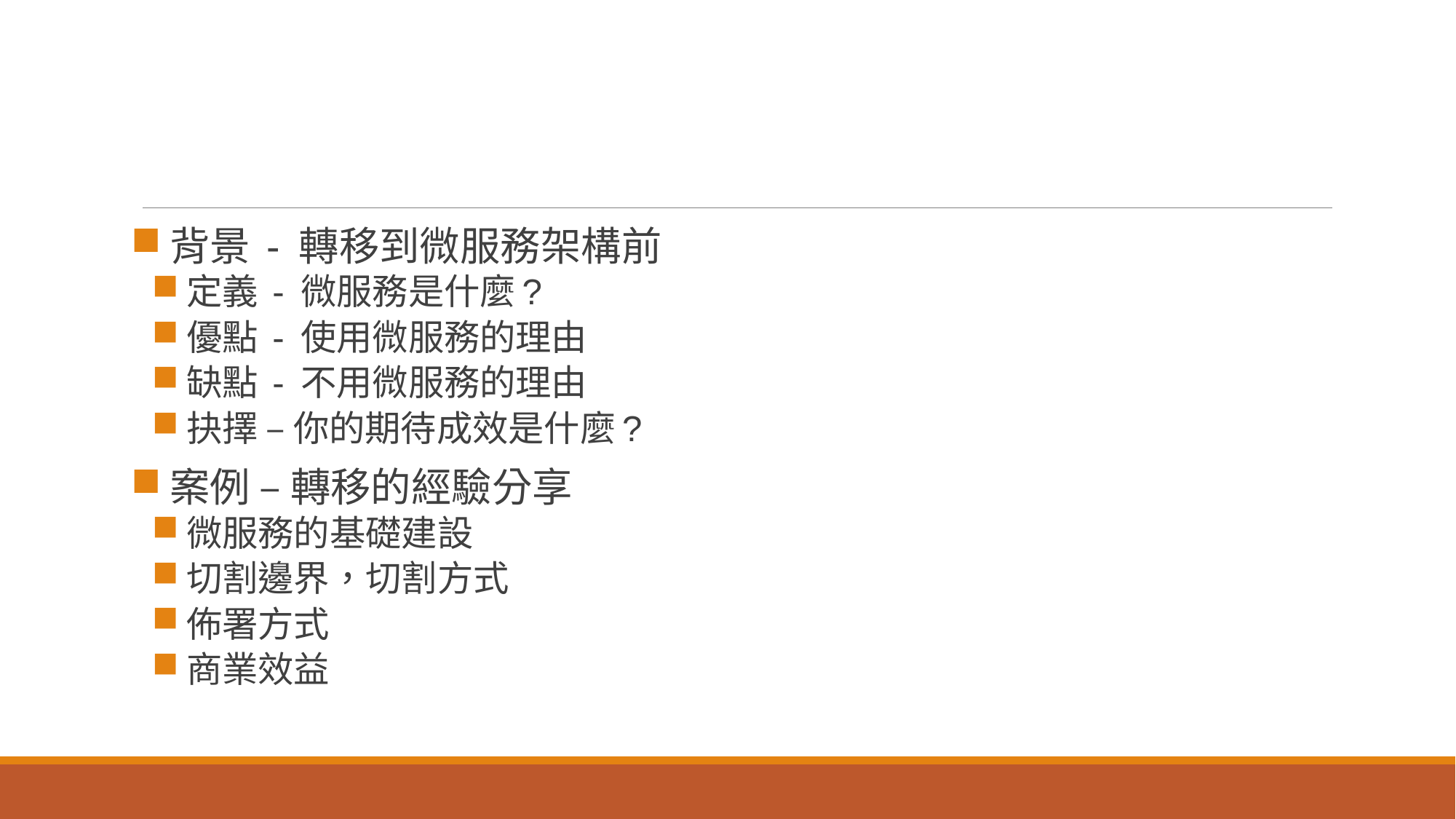

#
 背景 - 轉移到微服務架構前
 定義 - 微服務是什麼?
 優點 - 使用微服務的理由
 缺點 - 不用微服務的理由
 抉擇 – 你的期待成效是什麼?
 案例 – 轉移的經驗分享
 微服務的基礎建設
 切割邊界，切割方式
 佈署方式
 商業效益